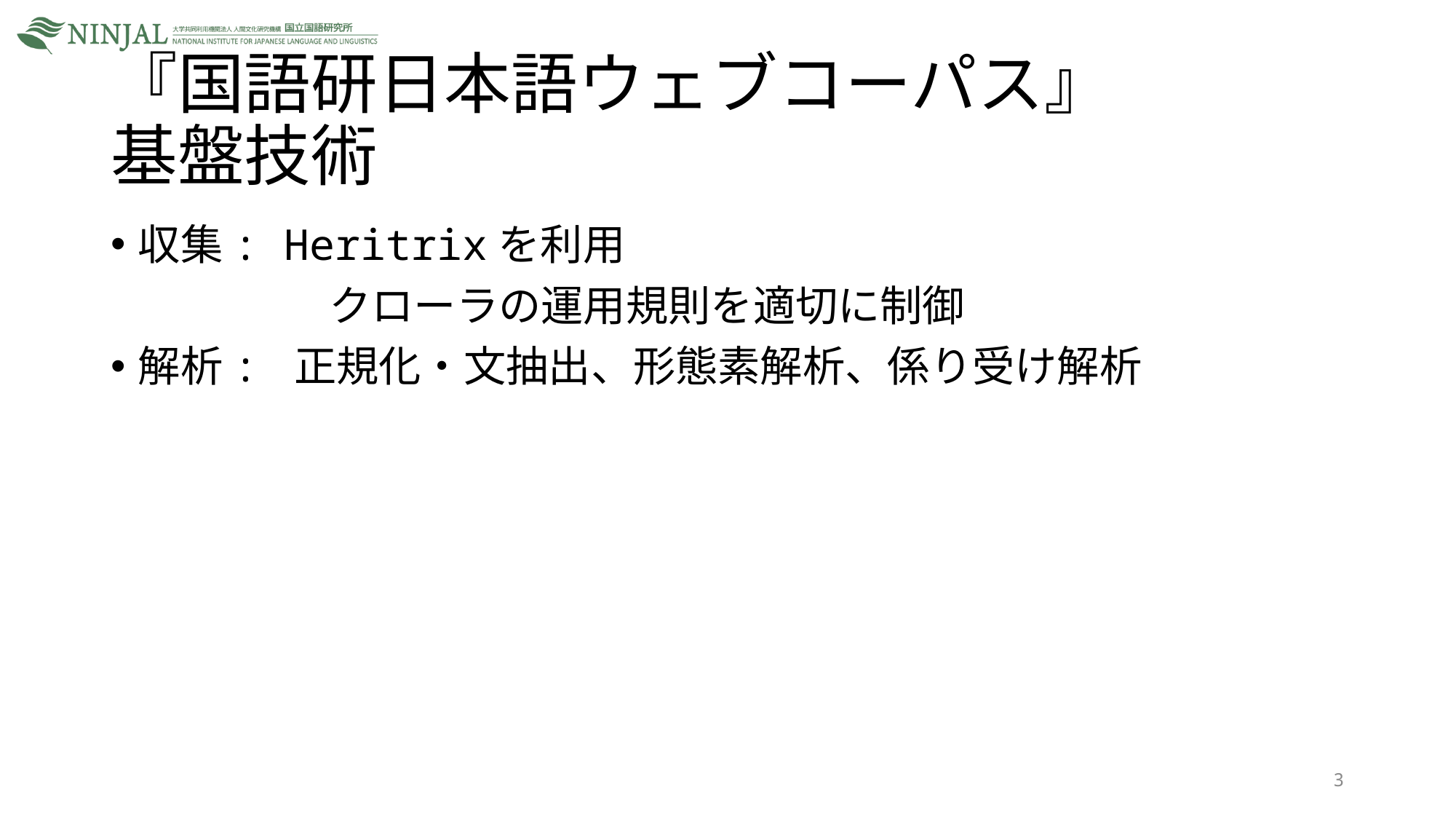

# 『国語研日本語ウェブコーパス』 基盤技術
収集: Heritrixを利用
　		クローラの運用規則を適切に制御
解析: 正規化・文抽出、形態素解析、係り受け解析

3